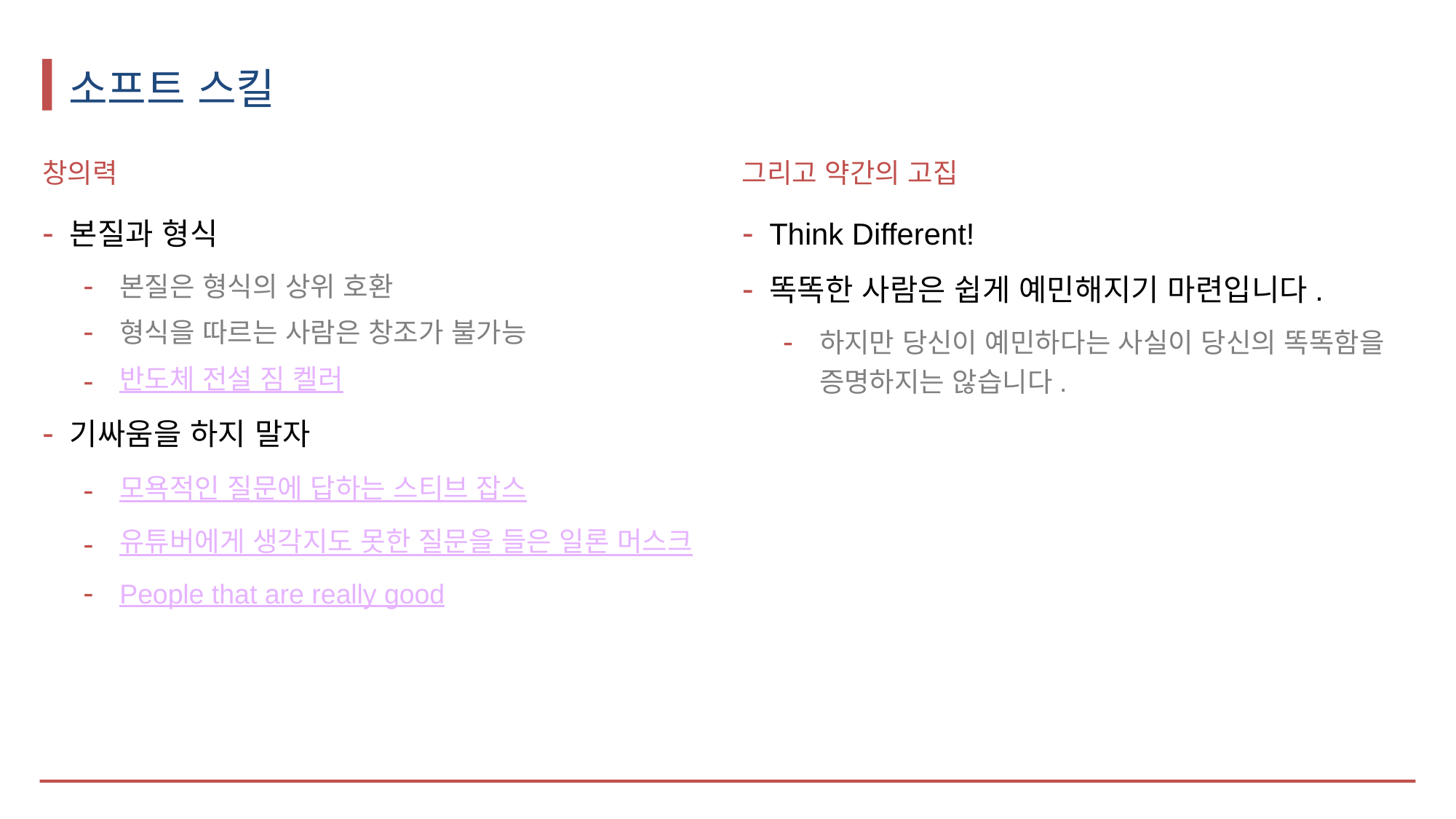

# 소프트 스킬
창의력
본질과 형식
본질은 형식의 상위 호환
형식을 따르는 사람은 창조가 불가능
반도체 전설 짐 켈러
기싸움을 하지 말자
모욕적인 질문에 답하는 스티브 잡스
유튜버에게 생각지도 못한 질문을 들은 일론 머스크
People that are really good
그리고 약간의 고집
Think Different!
똑똑한 사람은 쉽게 예민해지기 마련입니다.
하지만 당신이 예민하다는 사실이 당신의 똑똑함을 증명하지는 않습니다.